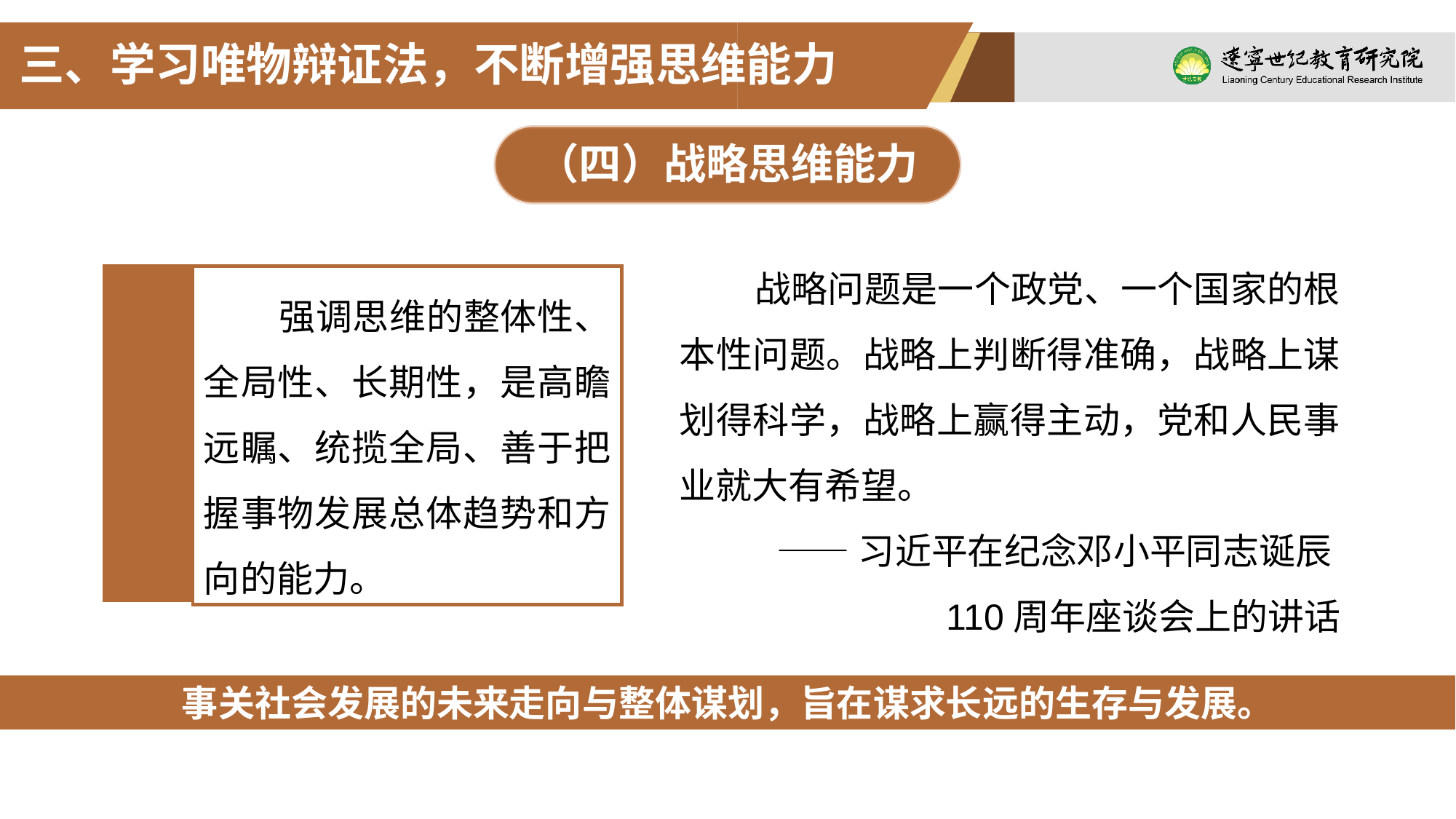

三、学习唯物辩证法，不断增强思维能力
（四）战略思维能力
战略问题是一个政党、一个国家的根本性问题。战略上判断得准确，战略上谋划得科学，战略上赢得主动，党和人民事业就大有希望。
——习近平在纪念邓小平同志诞辰110周年座谈会上的讲话

强调思维的整体性、全局性、长期性，是高瞻远瞩、统揽全局、善于把握事物发展总体趋势和方向的能力。
事关社会发展的未来走向与整体谋划，旨在谋求长远的生存与发展。